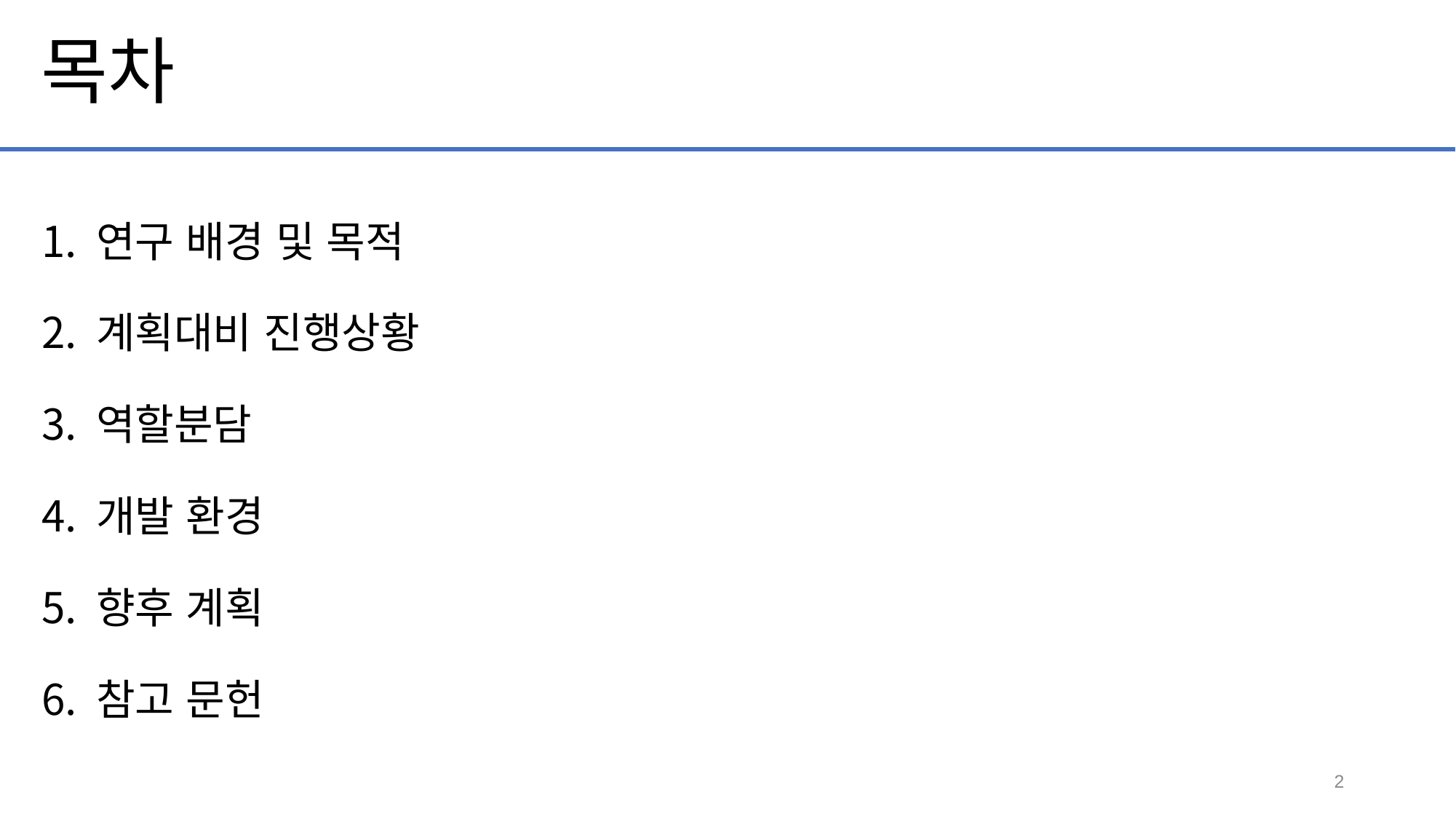

목차
1. 연구 배경 및 목적
2. 계획대비 진행상황
3. 역할분담
4. 개발 환경
5. 향후 계획
6. 참고 문헌
2